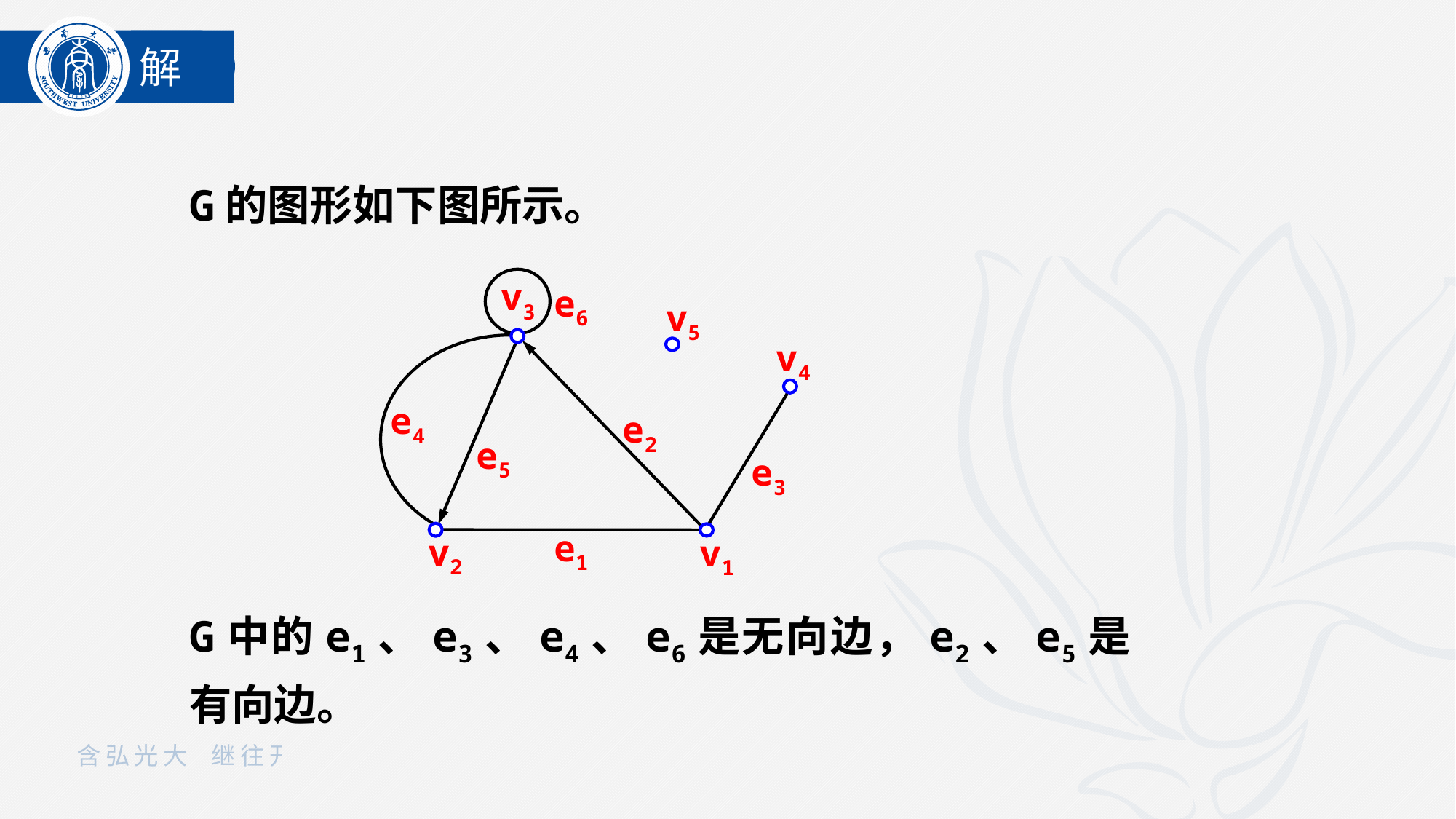

解
G的图形如下图所示。

v3
e6
v5

v4

e4
e2
e5
e3

e1
v2

v1
G中的e1、e3、e4、e6是无向边，e2、e5是有向边。